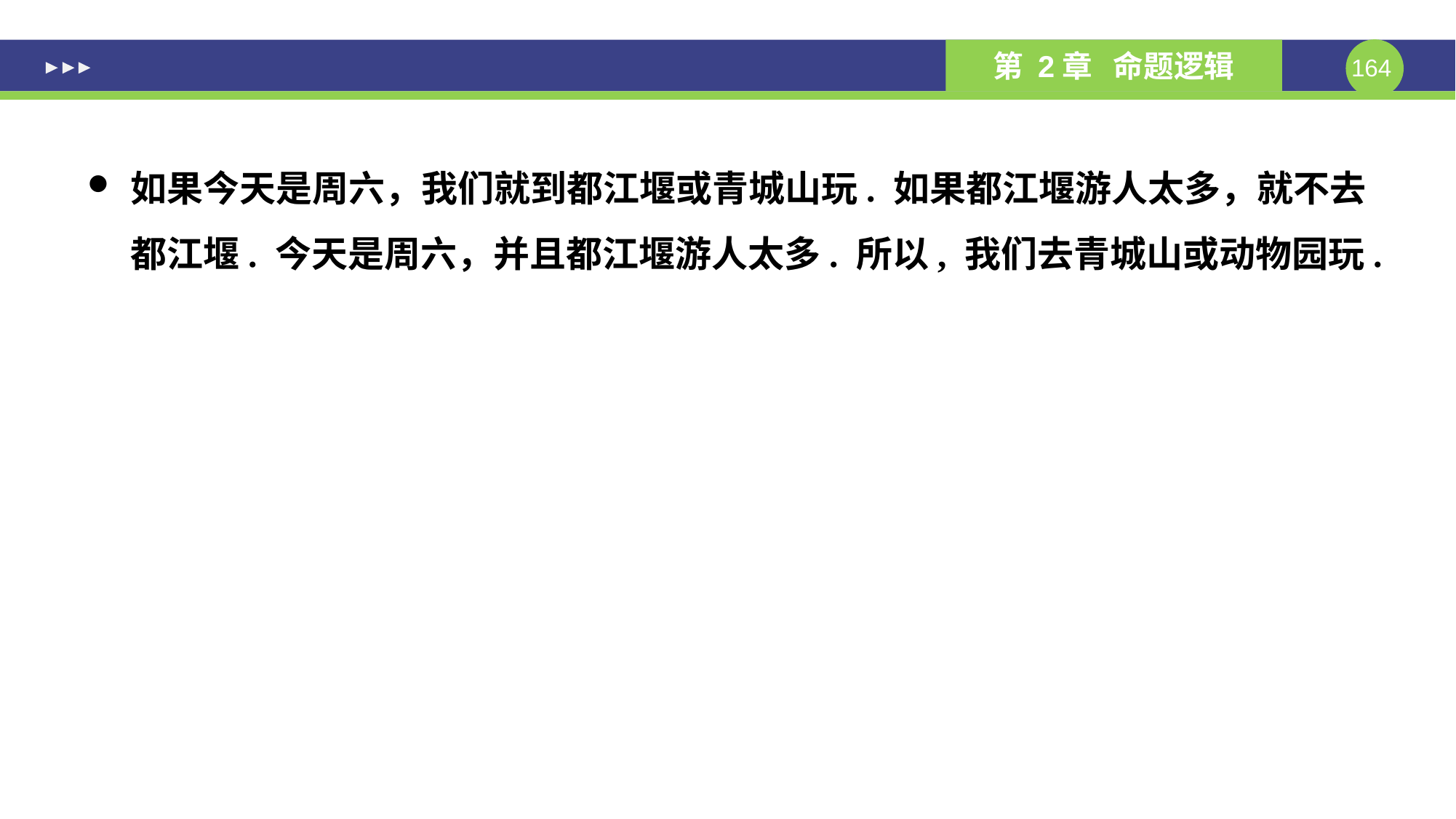

如果今天是周六，我们就到都江堰或青城山玩. 如果都江堰游人太多，就不去都江堰. 今天是周六，并且都江堰游人太多. 所以, 我们去青城山或动物园玩.